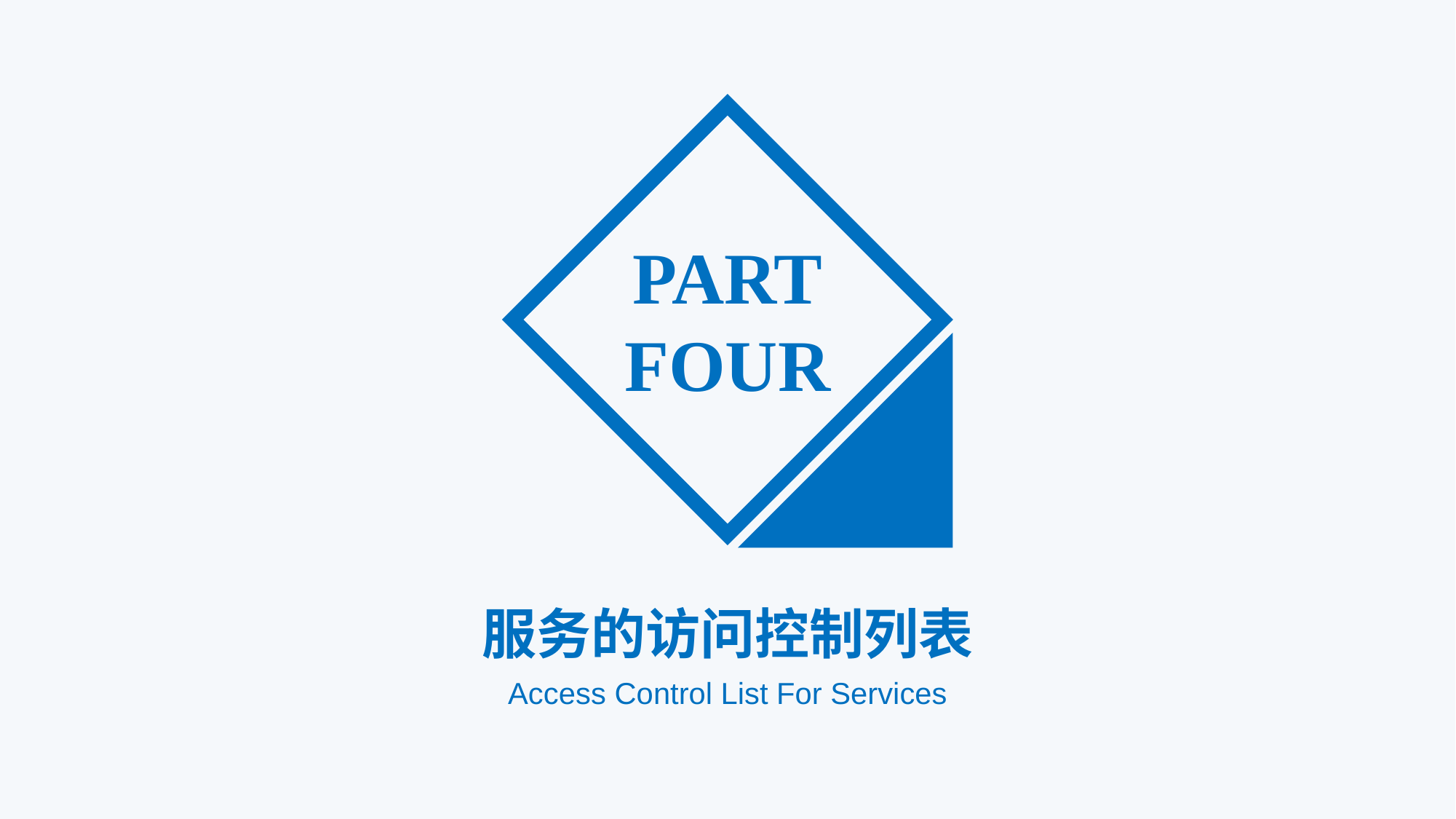

PART
FOUR

服务的访问控制列表
Access Control List For Services